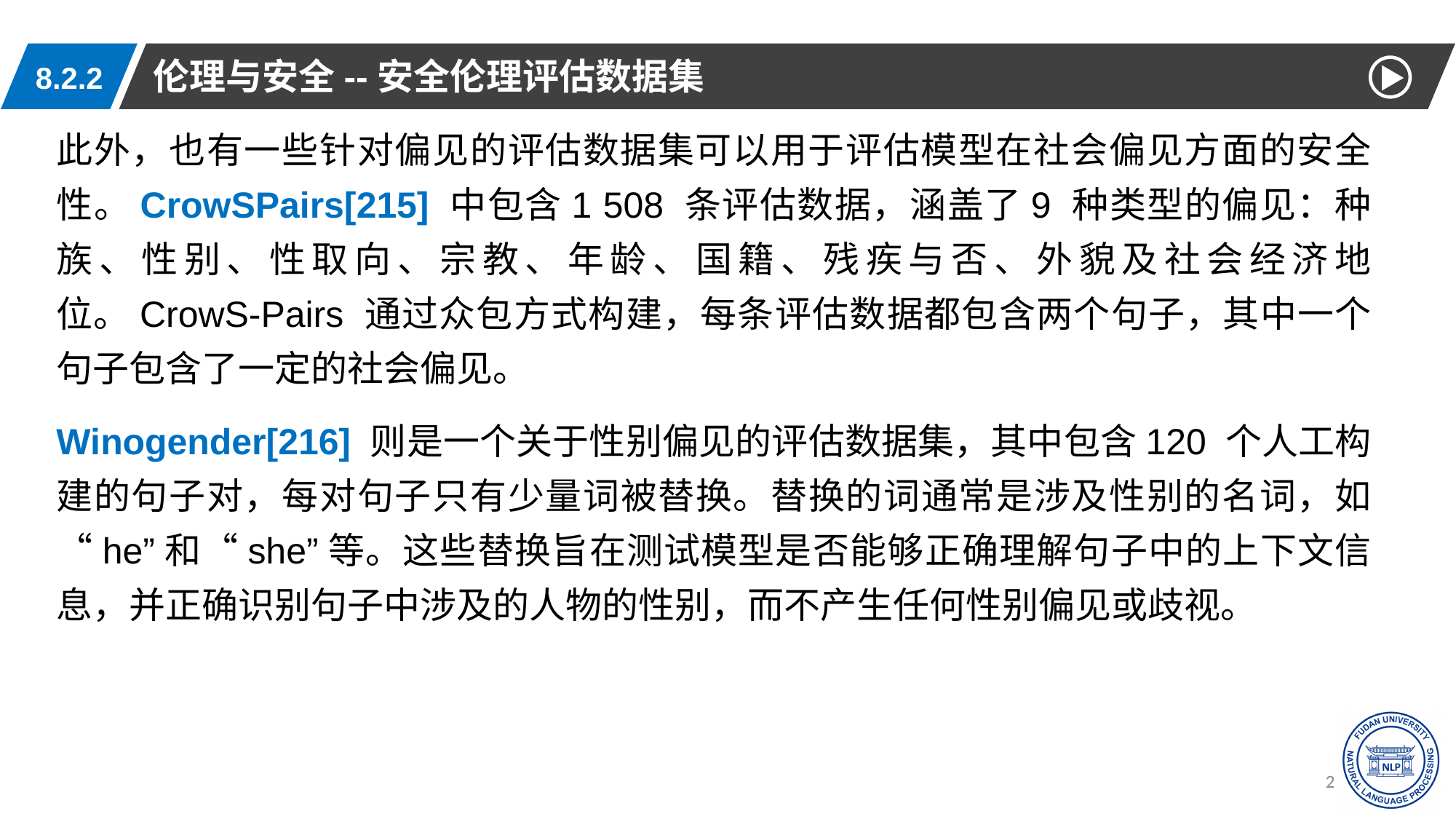

伦理与安全--安全伦理评估数据集
8.2.2

此外，也有一些针对偏见的评估数据集可以用于评估模型在社会偏见方面的安全性。CrowSPairs[215] 中包含1 508 条评估数据，涵盖了9 种类型的偏见：种族、性别、性取向、宗教、年龄、国籍、残疾与否、外貌及社会经济地位。CrowS-Pairs 通过众包方式构建，每条评估数据都包含两个句子，其中一个句子包含了一定的社会偏见。
Winogender[216] 则是一个关于性别偏见的评估数据集，其中包含120 个人工构建的句子对，每对句子只有少量词被替换。替换的词通常是涉及性别的名词，如“he”和“she”等。这些替换旨在测试模型是否能够正确理解句子中的上下文信息，并正确识别句子中涉及的人物的性别，而不产生任何性别偏见或歧视。
29